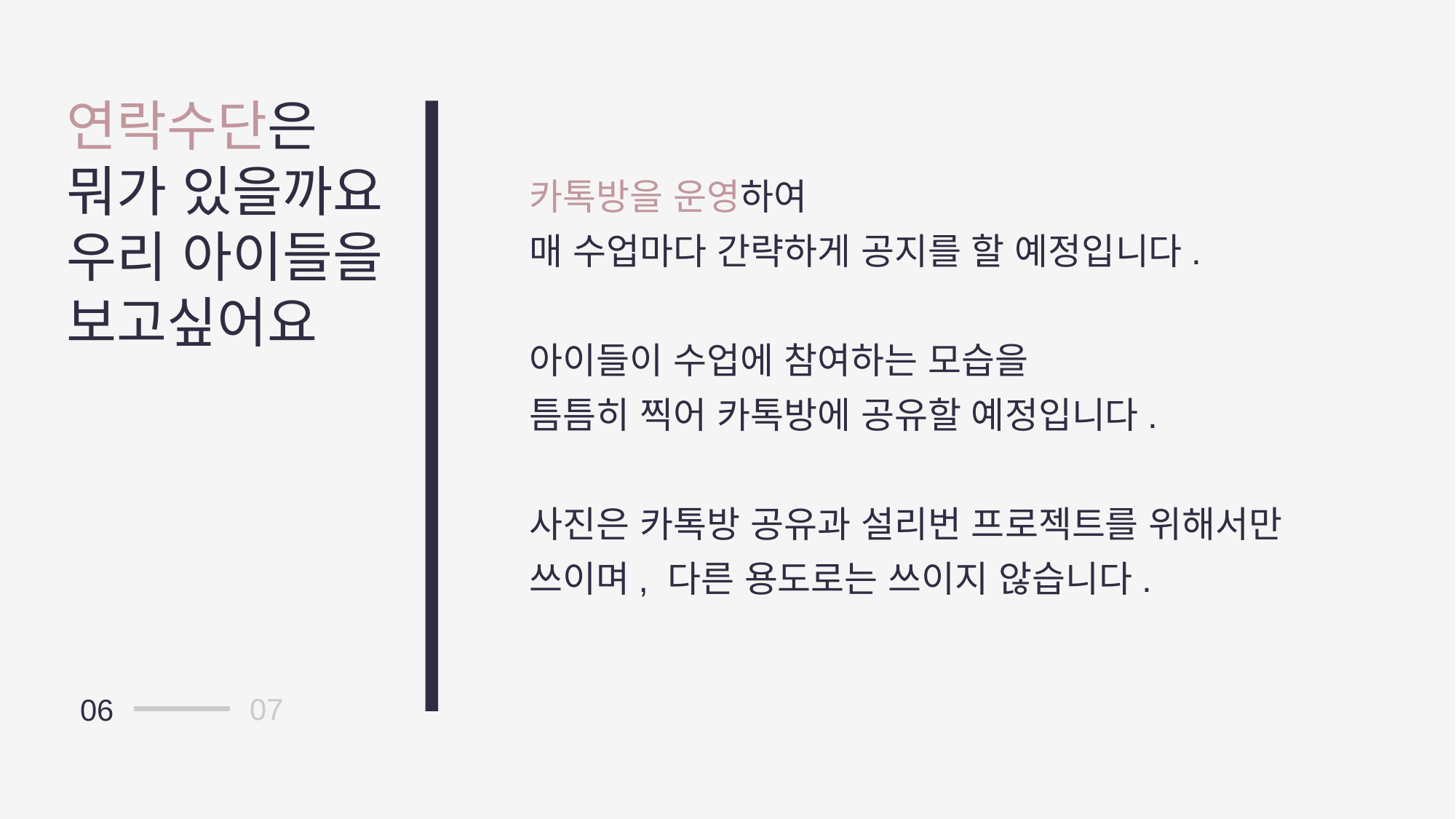

연락수단은
뭐가 있을까요
우리 아이들을
보고싶어요

카톡방을 운영하여
매 수업마다 간략하게 공지를 할 예정입니다.

아이들이 수업에 참여하는 모습을
틈틈히 찍어 카톡방에 공유할 예정입니다.

사진은 카톡방 공유과 설리번 프로젝트를 위해서만
쓰이며, 다른 용도로는 쓰이지 않습니다.
07
06